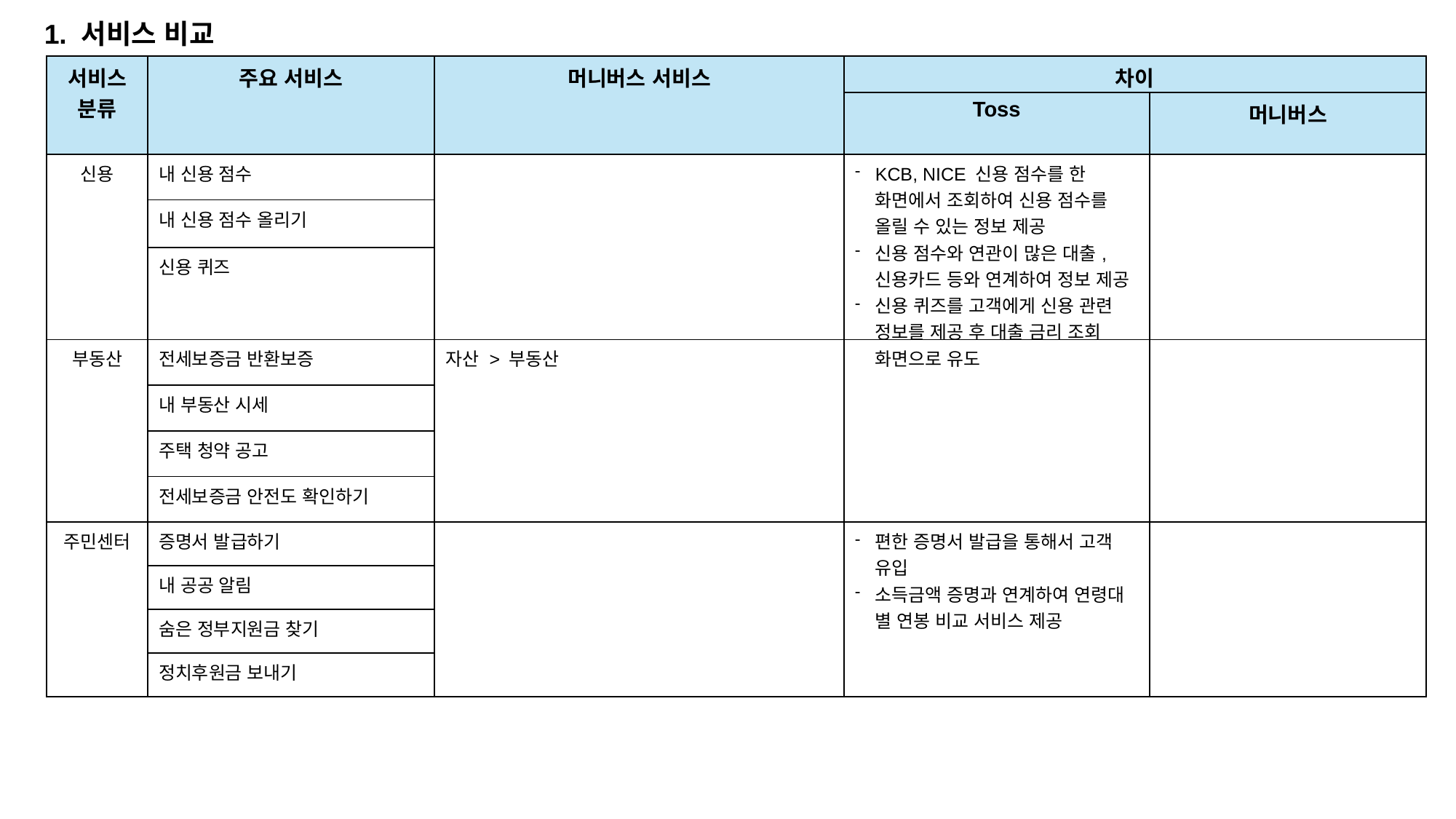

1. 서비스 비교
| 서비스 분류 | 주요 서비스 | 머니버스 서비스 | 차이 |  |
| --- | --- | --- | --- | --- |
|  |  |  | Toss | 머니버스 |
| 신용 | 내 신용 점수 |  | KCB, NICE 신용 점수를 한 화면에서 조회하여 신용 점수를 올릴 수 있는 정보 제공 신용 점수와 연관이 많은 대출, 신용카드 등와 연계하여 정보 제공 신용 퀴즈를 고객에게 신용 관련 정보를 제공 후 대출 금리 조회 화면으로 유도 |  |
|  | 내 신용 점수 올리기 |  |  |  |
|  | 신용 퀴즈 |  |  |  |
| 부동산 | 전세보증금 반환보증 | 자산 > 부동산 |  |  |
|  | 내 부동산 시세 |  |  |  |
|  | 주택 청약 공고 |  |  |  |
|  | 전세보증금 안전도 확인하기 |  |  |  |
| 주민센터 | 증명서 발급하기 |  | 편한 증명서 발급을 통해서 고객 유입 소득금액 증명과 연계하여 연령대 별 연봉 비교 서비스 제공 |  |
|  | 내 공공 알림 |  |  |  |
|  | 숨은 정부지원금 찾기 |  |  |  |
|  | 정치후원금 보내기 |  |  |  |